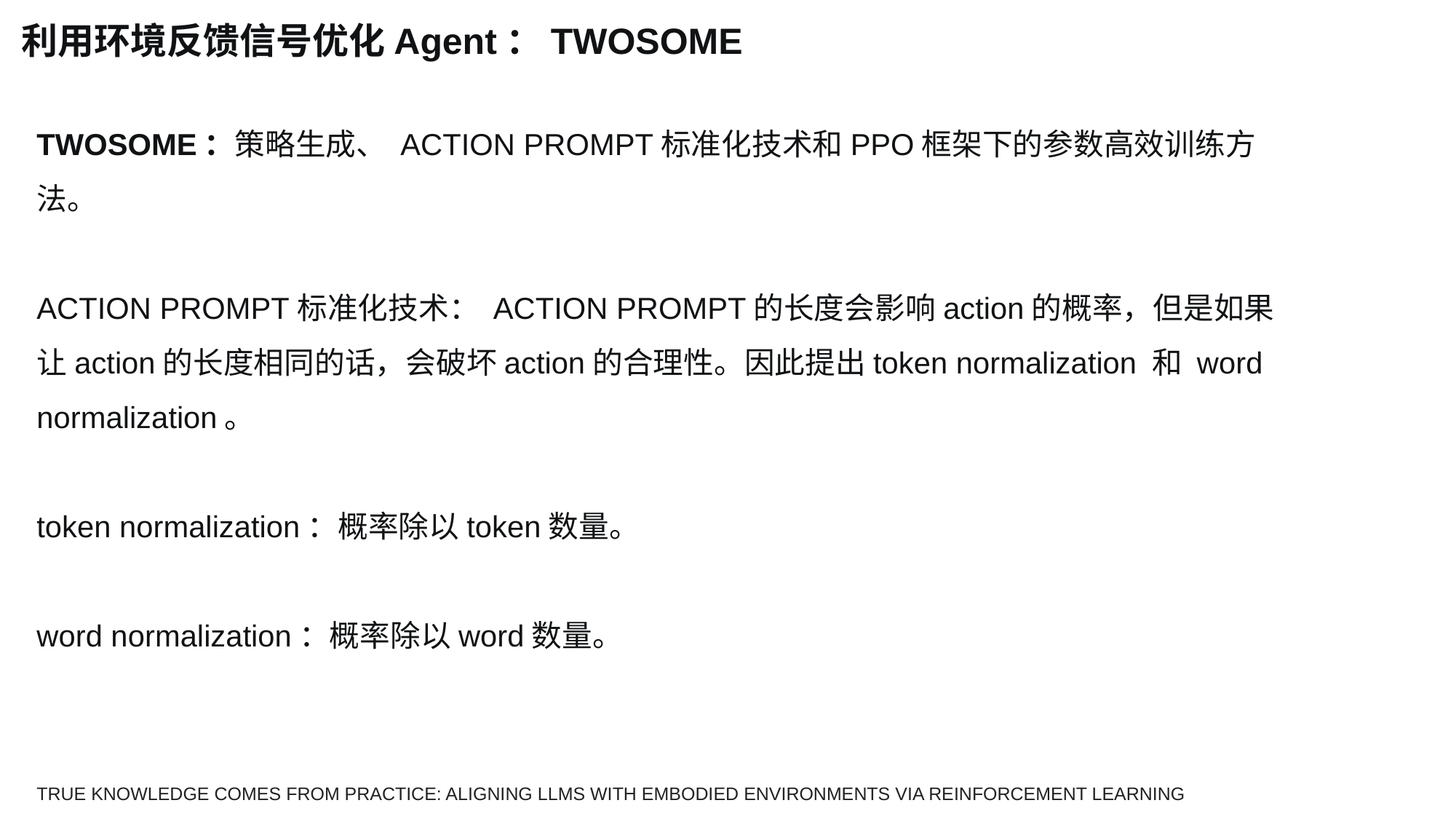

利用环境反馈信号优化Agent：TWOSOME
TWOSOME：策略生成、 ACTION PROMPT标准化技术和PPO框架下的参数高效训练方法。

ACTION PROMPT标准化技术： ACTION PROMPT的长度会影响action的概率，但是如果让action的长度相同的话，会破坏action的合理性。因此提出token normalization 和 word normalization。

token normalization：概率除以token数量。

word normalization：概率除以word数量。

TRUE KNOWLEDGE COMES FROM PRACTICE: ALIGNING LLMS WITH EMBODIED ENVIRONMENTS VIA REINFORCEMENT LEARNING